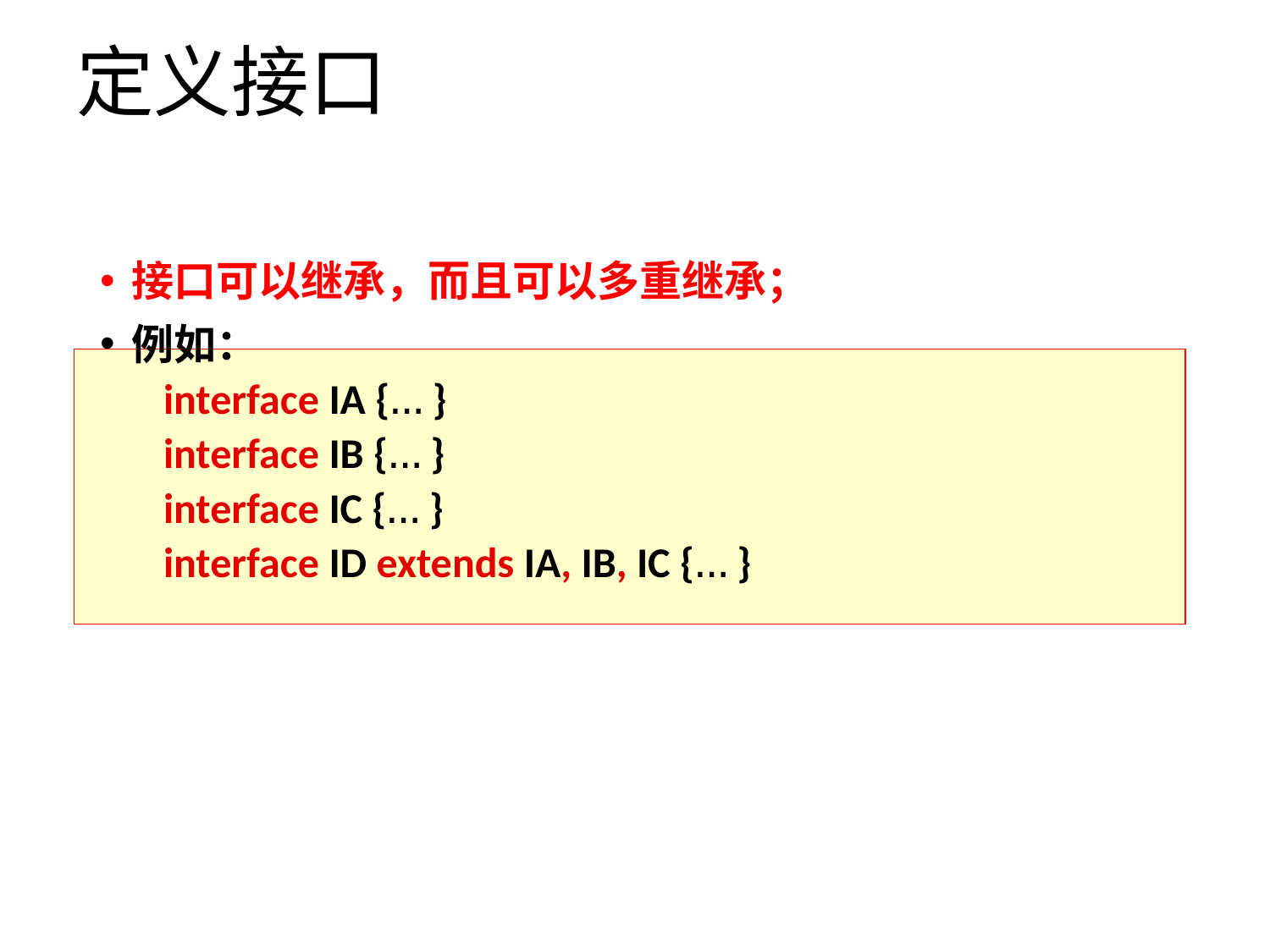

# 定义接口
接口可以继承，而且可以多重继承；
例如：
interface IA {…}
interface IB {…}
interface IC {…}
interface ID extends IA, IB, IC {…}